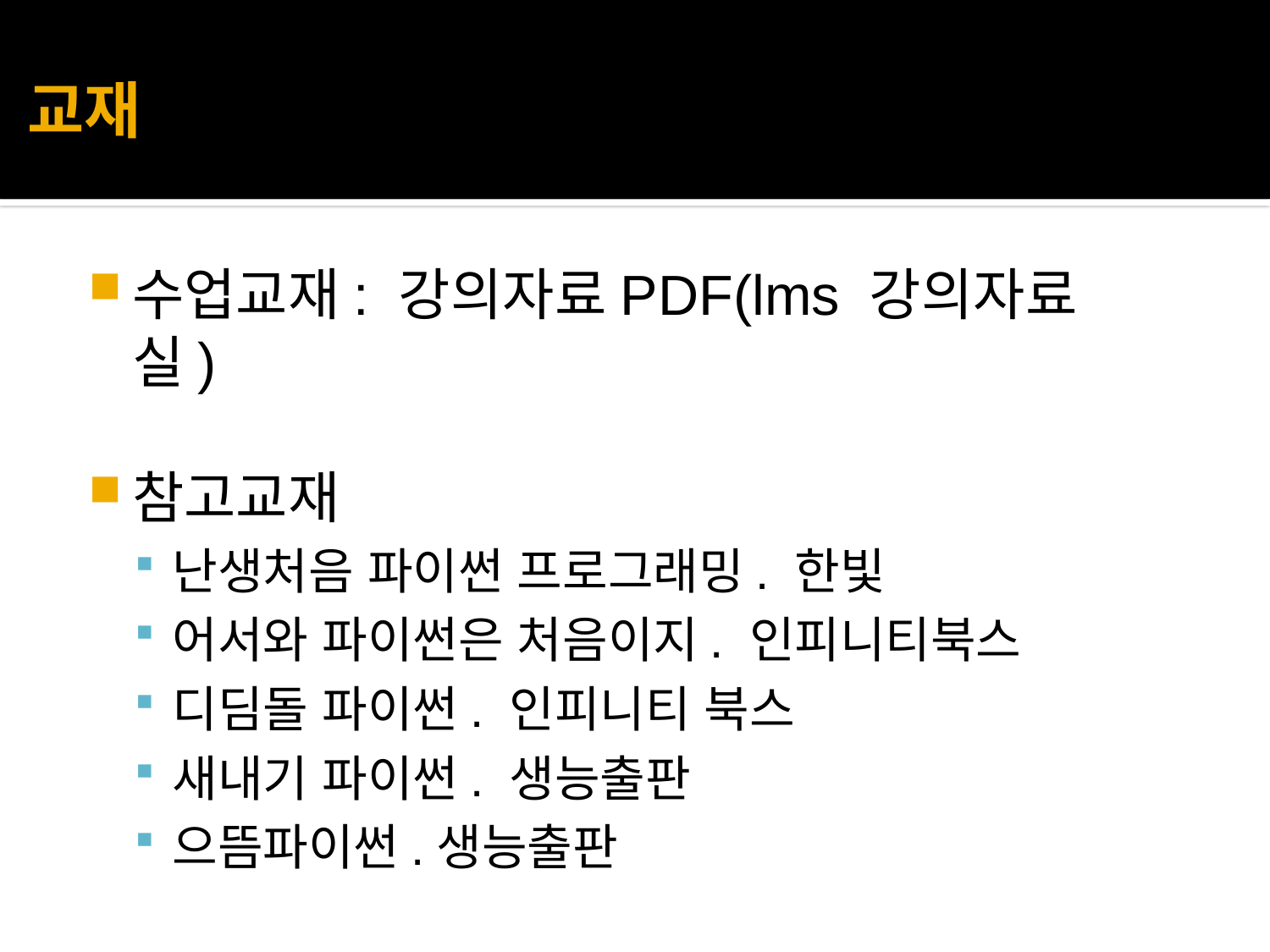

# 교재
수업교재: 강의자료PDF(lms 강의자료실)

참고교재
난생처음 파이썬 프로그래밍. 한빛
어서와 파이썬은 처음이지. 인피니티북스
디딤돌 파이썬. 인피니티 북스
새내기 파이썬. 생능출판
으뜸파이썬.생능출판